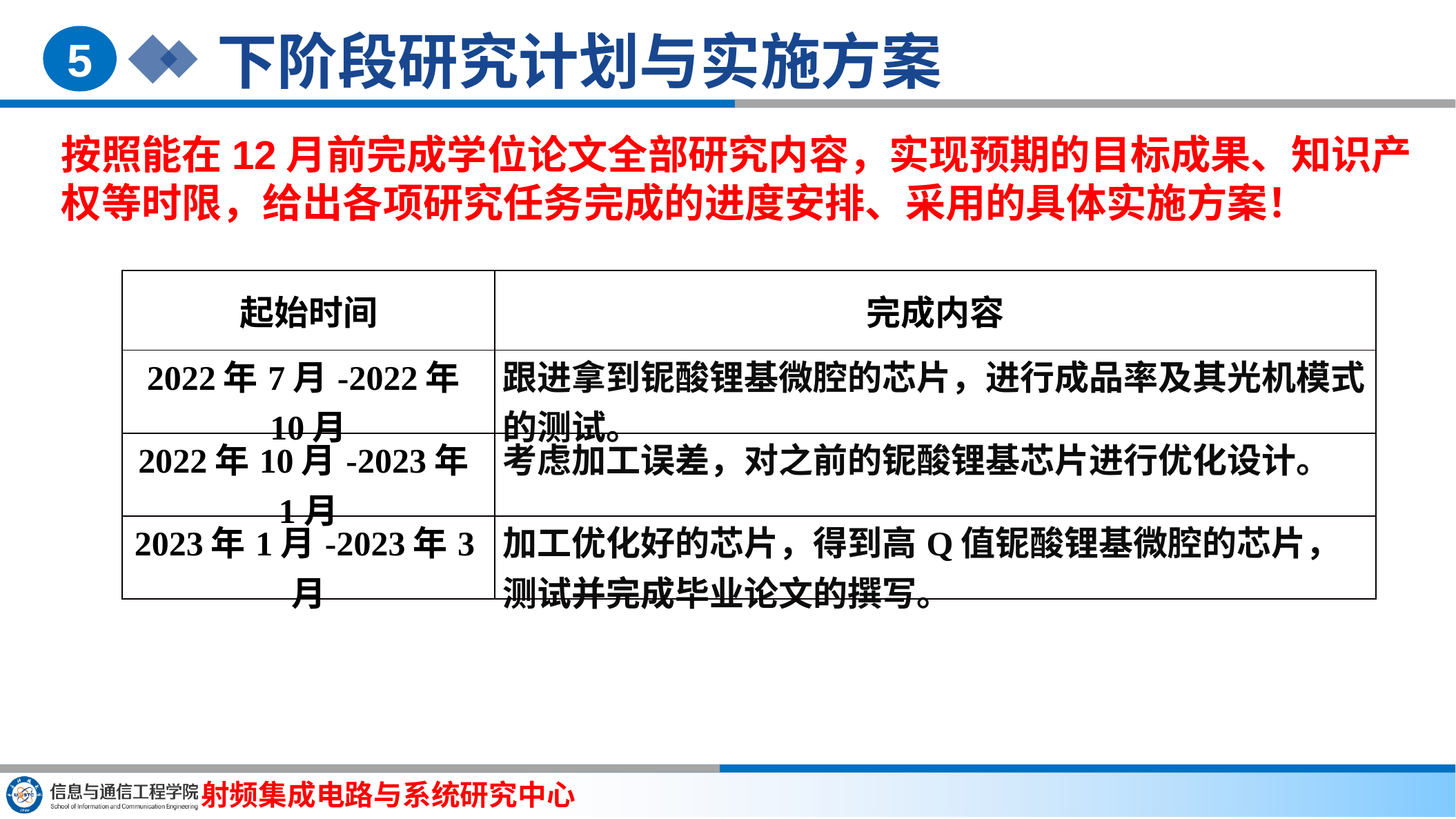

下阶段研究计划与实施方案
5

按照能在12月前完成学位论文全部研究内容，实现预期的目标成果、知识产权等时限，给出各项研究任务完成的进度安排、采用的具体实施方案！
| 起始时间 | 完成内容 |
| --- | --- |
| 2022年7月-2022年10月 | 跟进拿到铌酸锂基微腔的芯片，进行成品率及其光机模式的测试。 |
| 2022年10月-2023年1月 | 考虑加工误差，对之前的铌酸锂基芯片进行优化设计。 |
| 2023年1月-2023年3月 | 加工优化好的芯片，得到高Q值铌酸锂基微腔的芯片，测试并完成毕业论文的撰写。 |